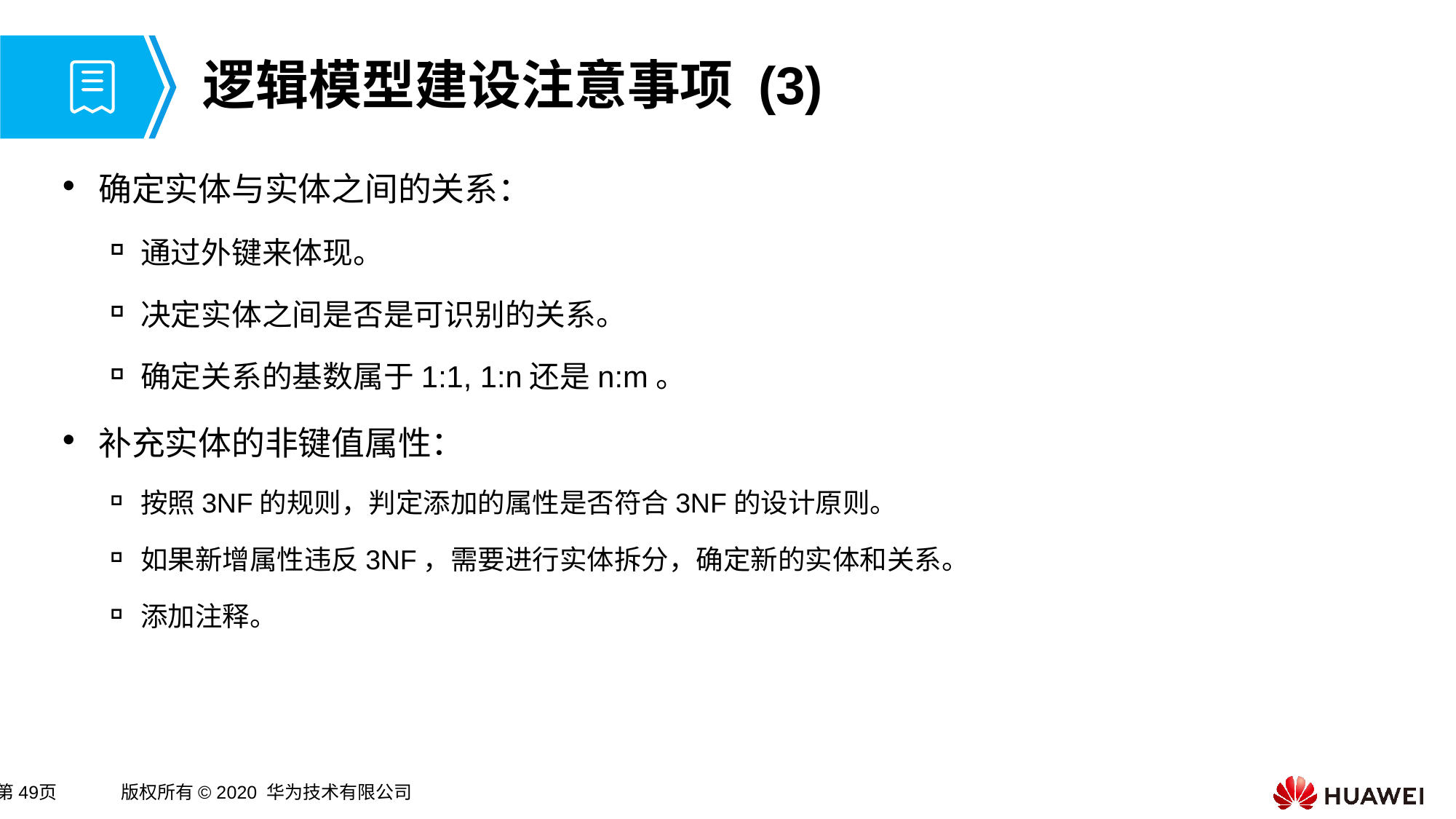

# 逻辑模型建设注意事项 (3)
确定实体与实体之间的关系：
通过外键来体现。
决定实体之间是否是可识别的关系。
确定关系的基数属于1:1, 1:n还是n:m。
补充实体的非键值属性：
按照3NF的规则，判定添加的属性是否符合3NF的设计原则。
如果新增属性违反3NF，需要进行实体拆分，确定新的实体和关系。
添加注释。